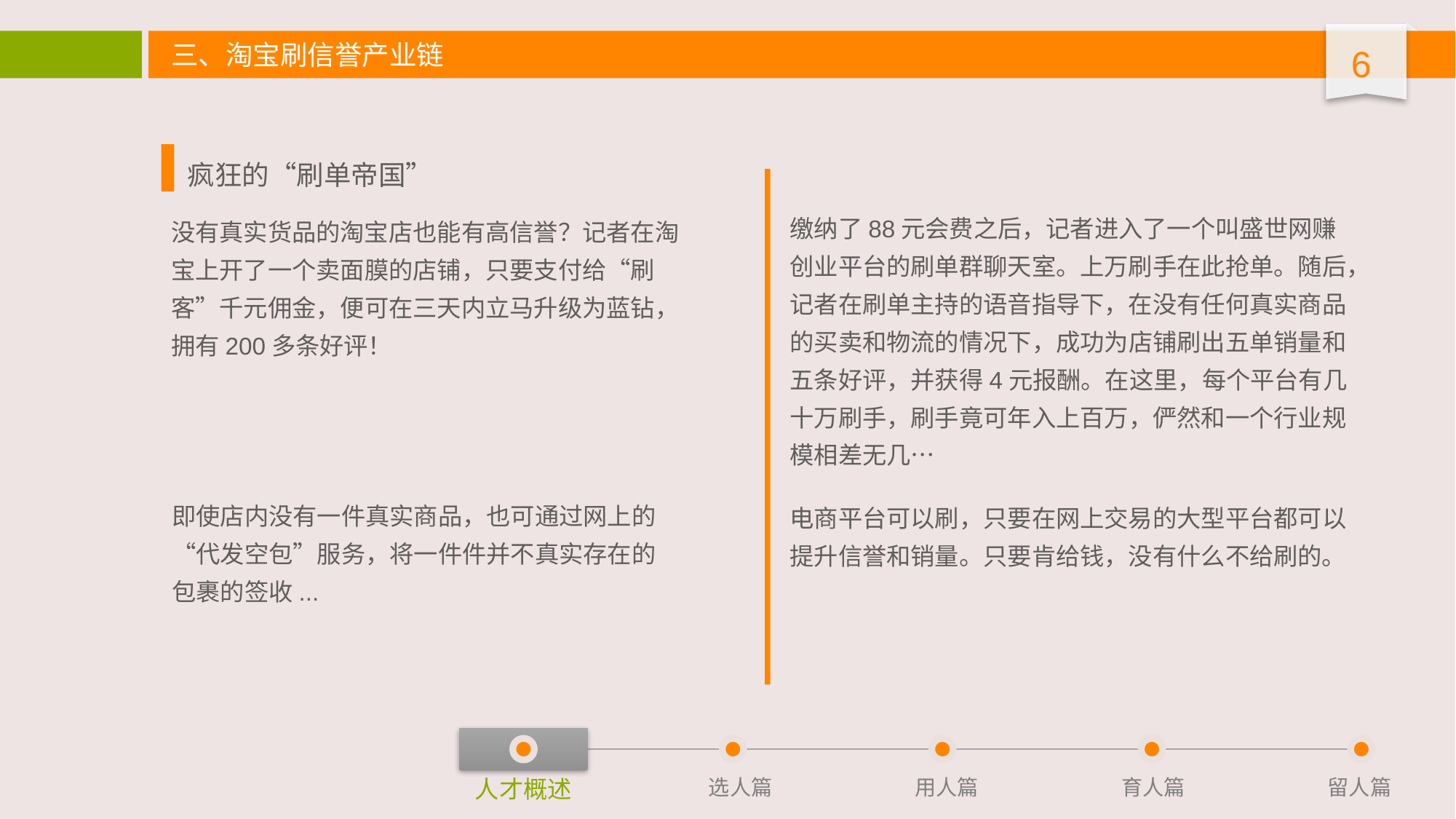

三、淘宝刷信誉产业链
疯狂的“刷单帝国”

缴纳了88元会费之后，记者进入了一个叫盛世网赚创业平台的刷单群聊天室。上万刷手在此抢单。随后，记者在刷单主持的语音指导下，在没有任何真实商品的买卖和物流的情况下，成功为店铺刷出五单销量和五条好评，并获得4元报酬。在这里，每个平台有几十万刷手，刷手竟可年入上百万，俨然和一个行业规模相差无几…
没有真实货品的淘宝店也能有高信誉？记者在淘宝上开了一个卖面膜的店铺，只要支付给“刷客”千元佣金，便可在三天内立马升级为蓝钻，拥有200多条好评！
即使店内没有一件真实商品，也可通过网上的“代发空包”服务，将一件件并不真实存在的包裹的签收...
电商平台可以刷，只要在网上交易的大型平台都可以提升信誉和销量。只要肯给钱，没有什么不给刷的。